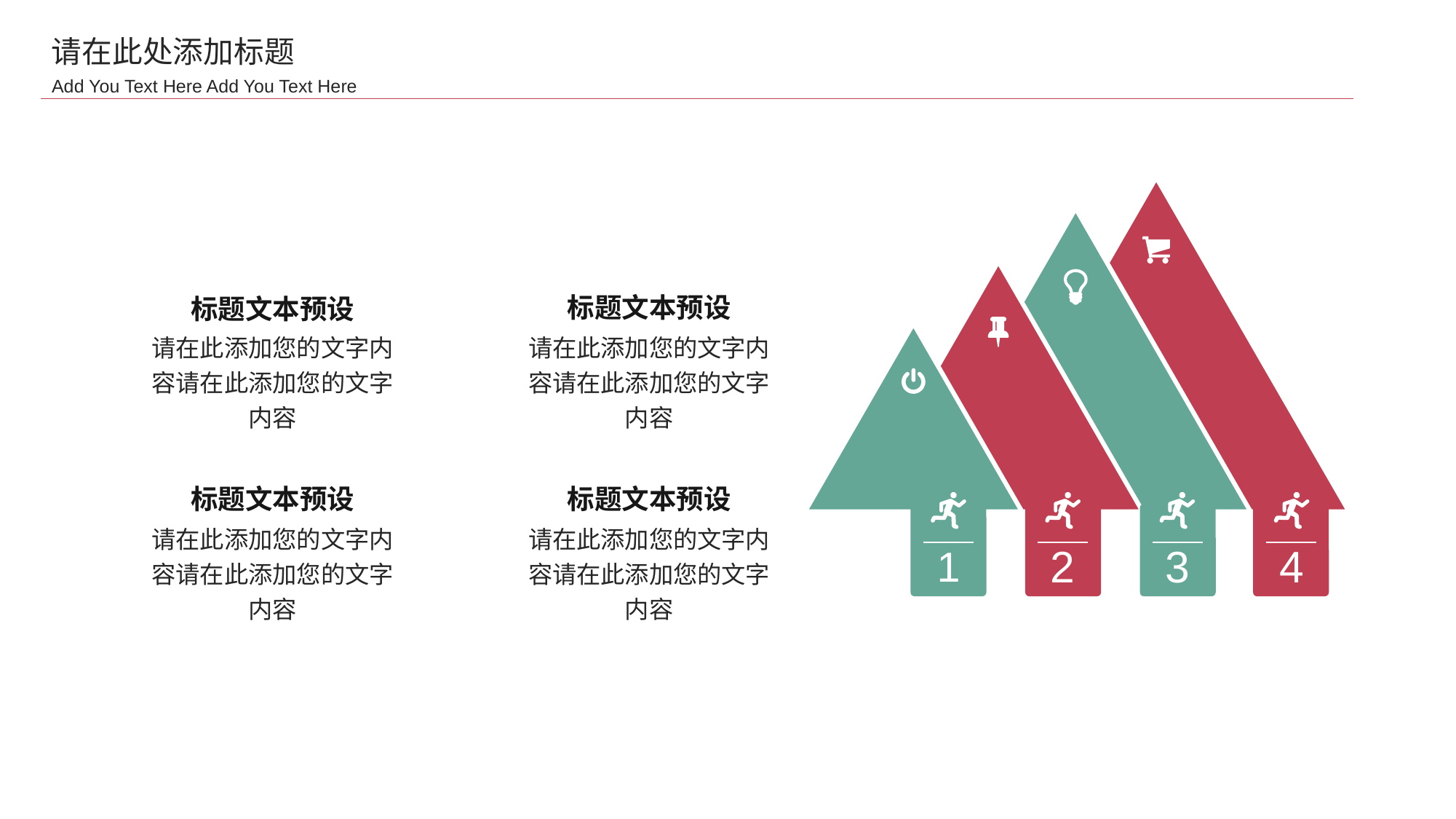

请在此处添加标题
Add You Text Here Add You Text Here

2
3
4
1
标题文本预设
请在此添加您的文字内容请在此添加您的文字内容
标题文本预设
请在此添加您的文字内容请在此添加您的文字内容
标题文本预设
请在此添加您的文字内容请在此添加您的文字内容
标题文本预设
请在此添加您的文字内容请在此添加您的文字内容